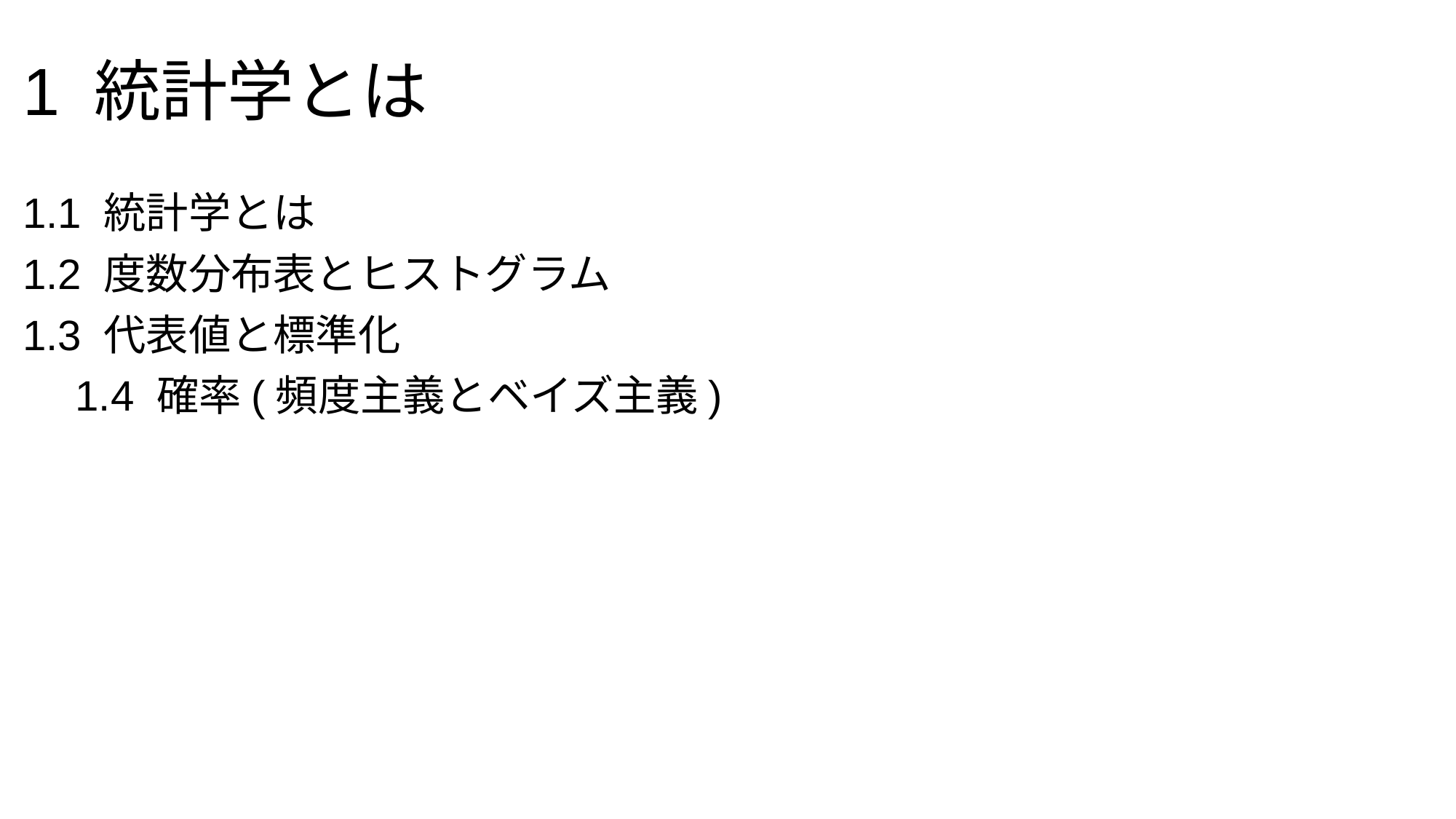

# 1 統計学とは
1.1 統計学とは
1.2 度数分布表とヒストグラム
1.3 代表値と標準化
　1.4 確率(頻度主義とベイズ主義)